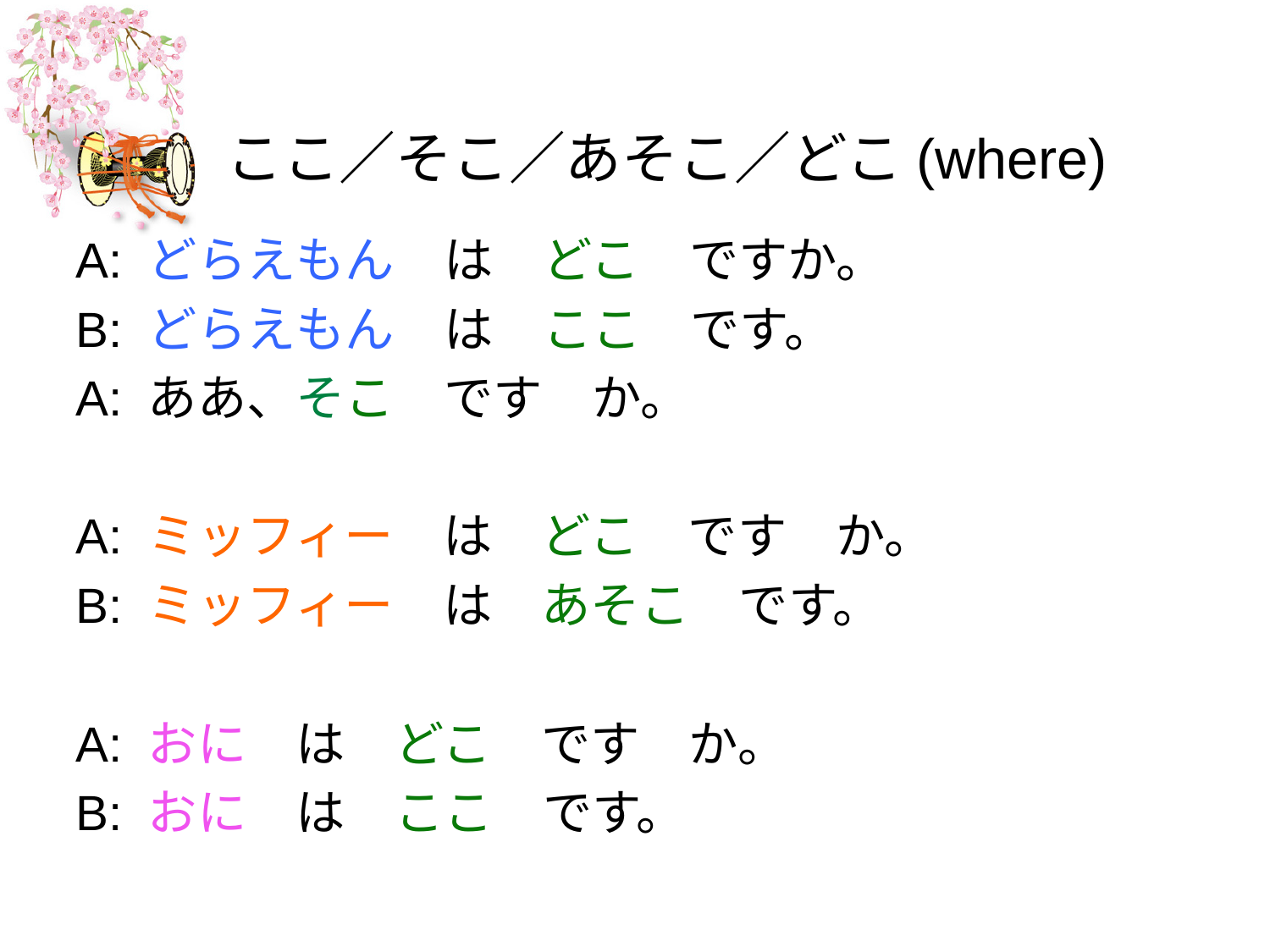

# ここ／そこ／あそこ／どこ(where)
A: どらえもん　は　どこ　ですか。
B: どらえもん　は　ここ　です。
A: ああ、そこ　です　か。

A: ミッフィー　は　どこ　です　か。
B: ミッフィー　は　あそこ　です。

A: おに　は　どこ　です　か。
B: おに　は　ここ　です。